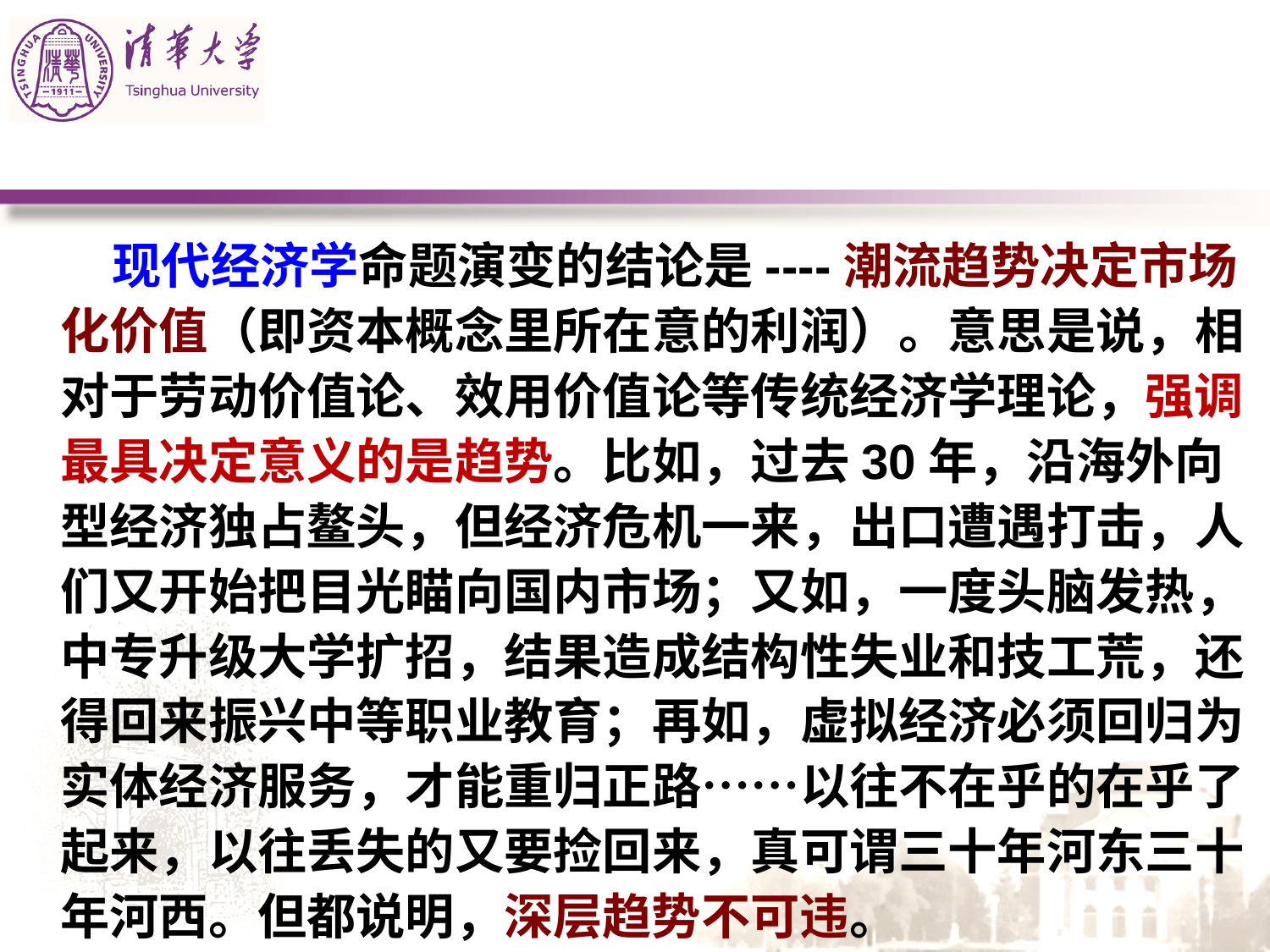

#
现代经济学命题演变的结论是----潮流趋势决定市场化价值（即资本概念里所在意的利润）。意思是说，相对于劳动价值论、效用价值论等传统经济学理论，强调最具决定意义的是趋势。比如，过去30年，沿海外向型经济独占鳌头，但经济危机一来，出口遭遇打击，人们又开始把目光瞄向国内市场；又如，一度头脑发热，中专升级大学扩招，结果造成结构性失业和技工荒，还得回来振兴中等职业教育；再如，虚拟经济必须回归为实体经济服务，才能重归正路……以往不在乎的在乎了起来，以往丢失的又要捡回来，真可谓三十年河东三十年河西。但都说明，深层趋势不可违。